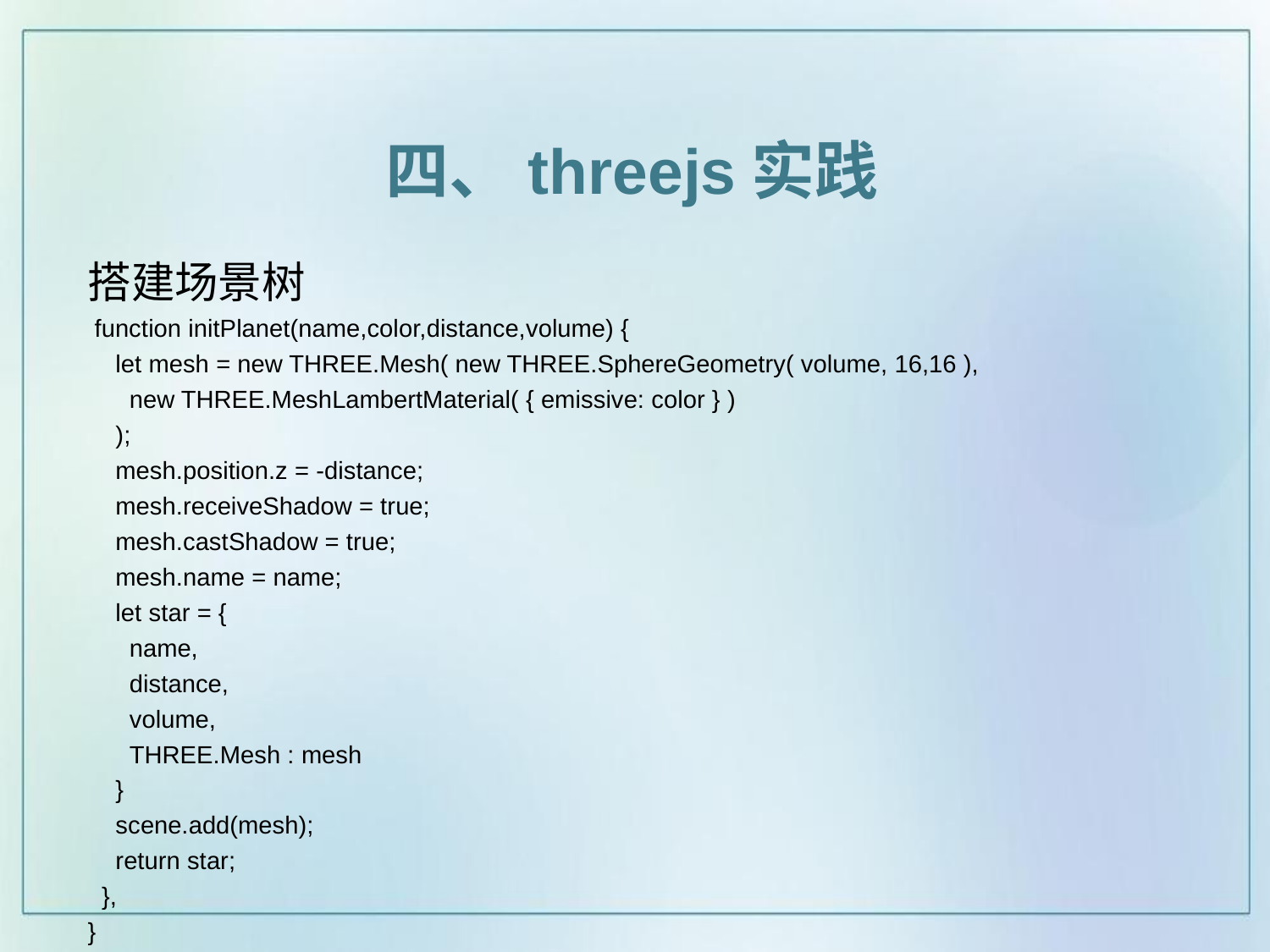

四、threejs实践
搭建场景树
 function initPlanet(name,color,distance,volume) {
    let mesh = new THREE.Mesh( new THREE.SphereGeometry( volume, 16,16 ),
      new THREE.MeshLambertMaterial( { emissive: color } )
    );
    mesh.position.z = -distance;
    mesh.receiveShadow = true;
    mesh.castShadow = true;
    mesh.name = name;
    let star = {
      name,
      distance,
      volume,
      THREE.Mesh : mesh
    }
    scene.add(mesh);
    return star;
  },
}